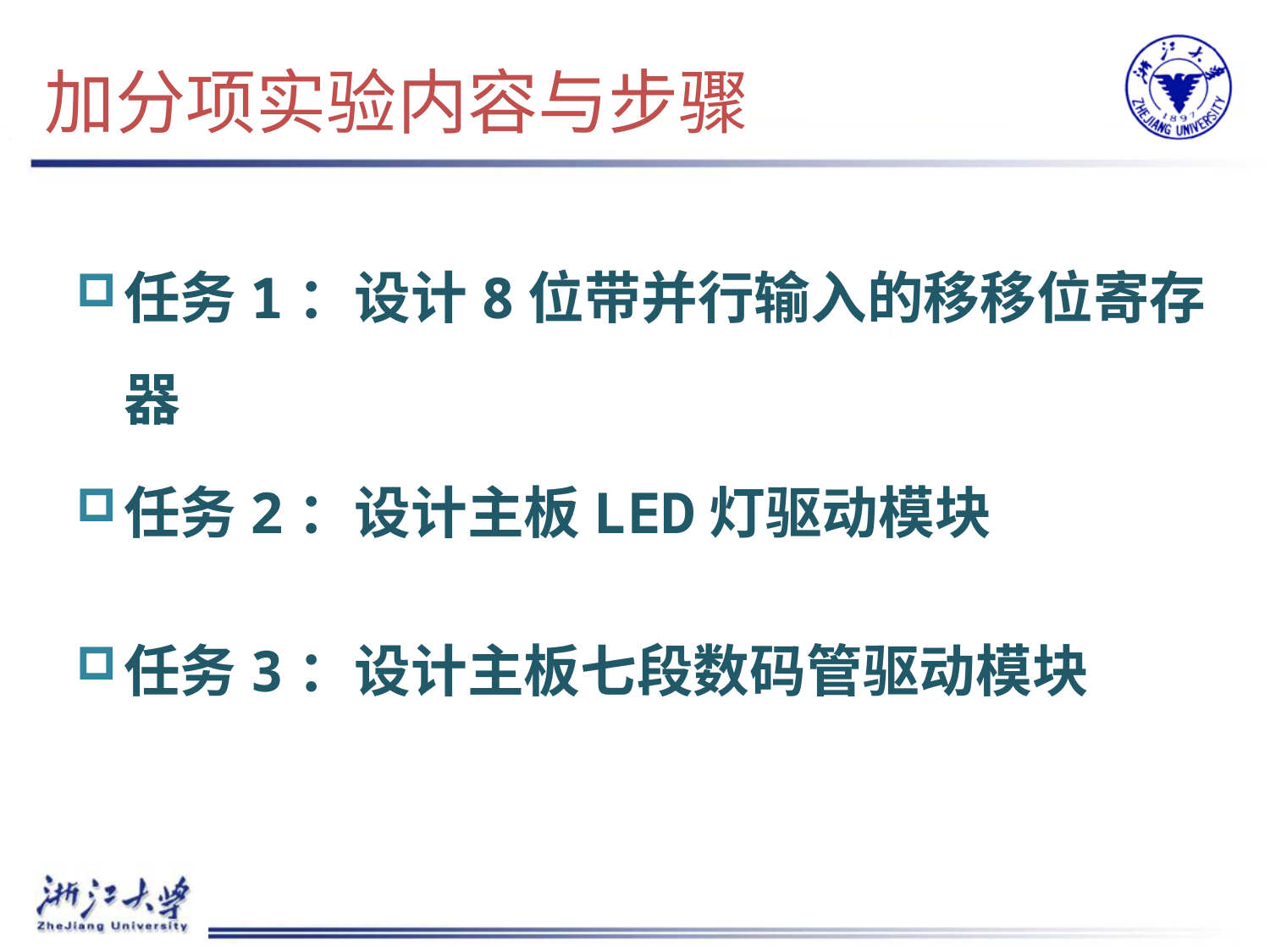

# 加分项实验内容与步骤
任务1：设计8位带并行输入的移移位寄存器
任务2：设计主板LED灯驱动模块

任务3：设计主板七段数码管驱动模块